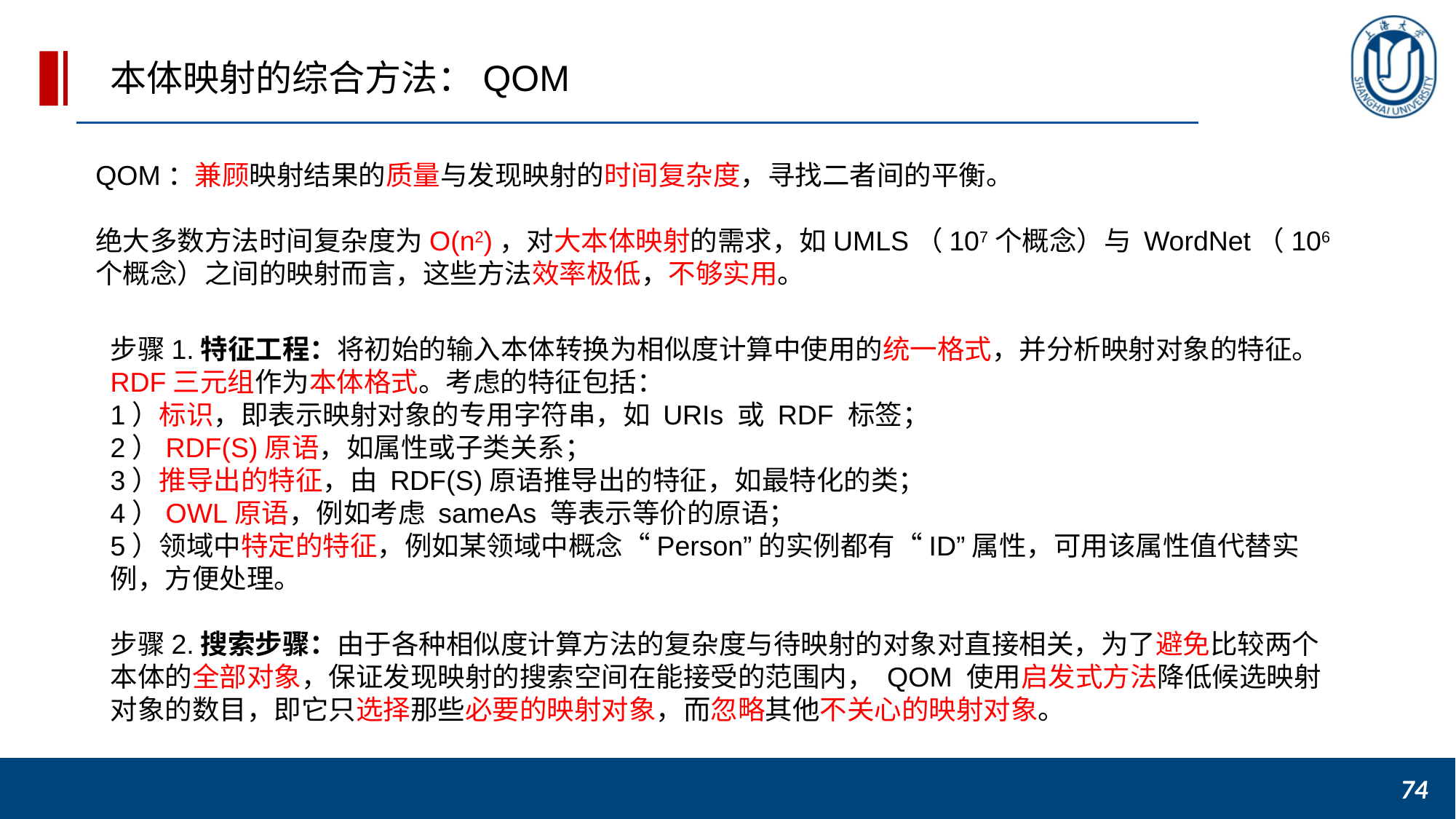

本体映射的综合方法：QOM
QOM：兼顾映射结果的质量与发现映射的时间复杂度，寻找二者间的平衡。

绝大多数方法时间复杂度为O(n2)，对大本体映射的需求，如UMLS（107个概念）与 WordNet（106个概念）之间的映射而言，这些方法效率极低，不够实用。
步骤1.特征工程：将初始的输入本体转换为相似度计算中使用的统一格式，并分析映射对象的特征。RDF三元组作为本体格式。考虑的特征包括：
1）标识，即表示映射对象的专用字符串，如 URIs 或 RDF 标签；
2）RDF(S)原语，如属性或子类关系；
3）推导出的特征，由 RDF(S)原语推导出的特征，如最特化的类；
4）OWL原语，例如考虑 sameAs 等表示等价的原语；
5）领域中特定的特征，例如某领域中概念“Person”的实例都有“ID”属性，可用该属性值代替实例，方便处理。

步骤2.搜索步骤：由于各种相似度计算方法的复杂度与待映射的对象对直接相关，为了避免比较两个本体的全部对象，保证发现映射的搜索空间在能接受的范围内， QOM 使用启发式方法降低候选映射对象的数目，即它只选择那些必要的映射对象，而忽略其他不关心的映射对象。
74